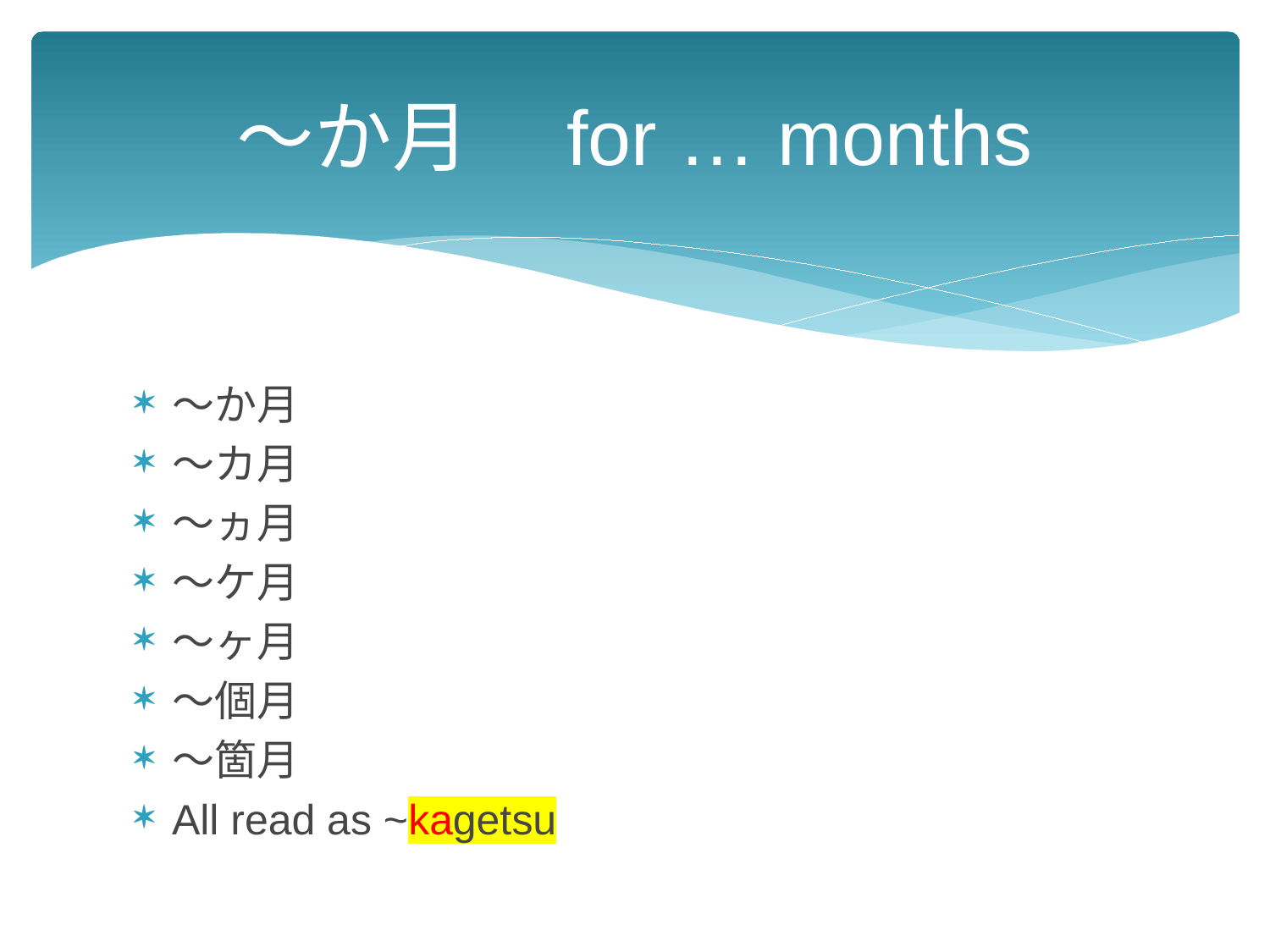

# ～か月　for … months
～か月
～カ月
～ヵ月
～ケ月
～ヶ月
～個月
～箇月
All read as ~kagetsu